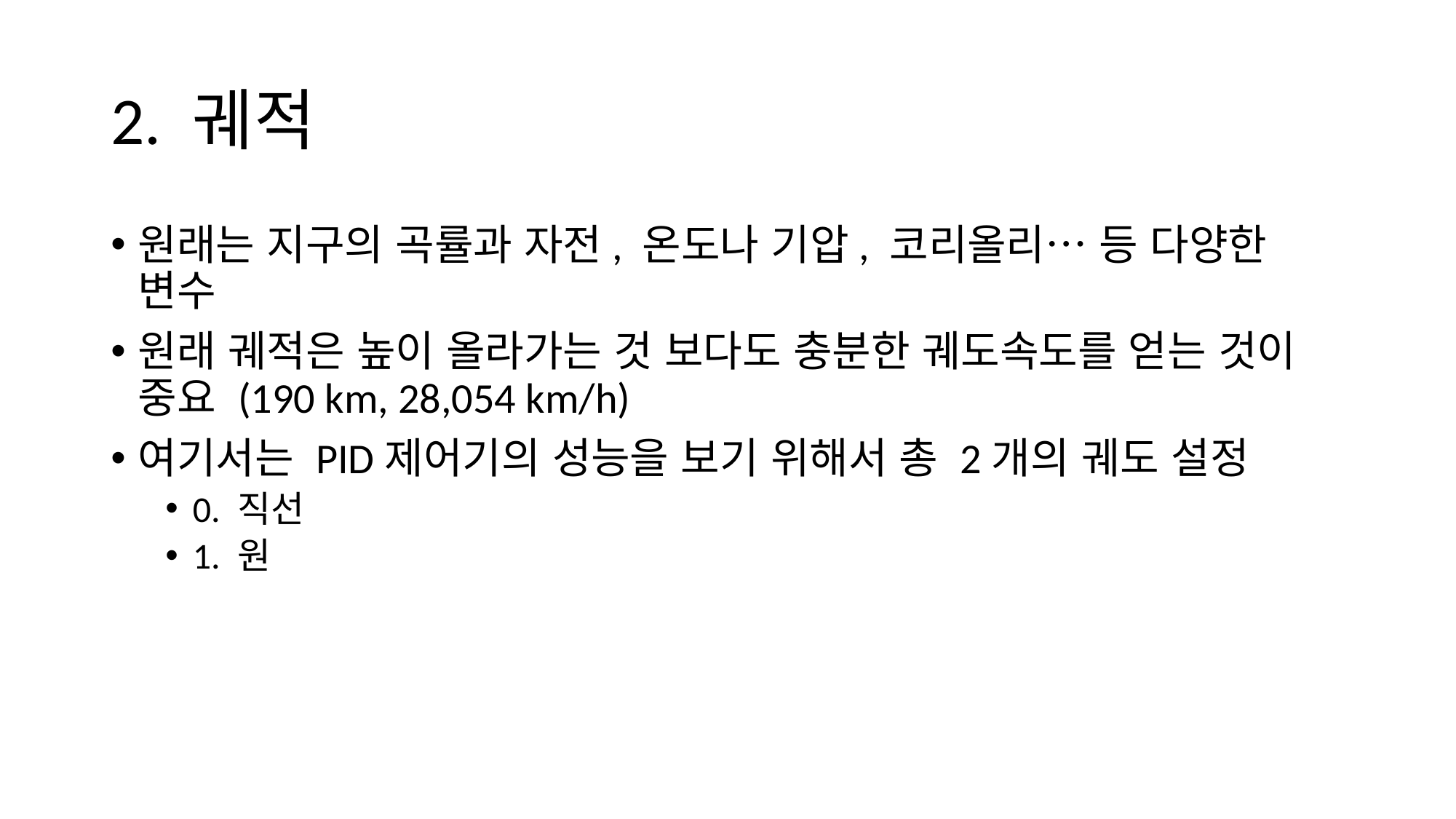

# 2. 궤적
원래는 지구의 곡률과 자전, 온도나 기압, 코리올리… 등 다양한 변수
원래 궤적은 높이 올라가는 것 보다도 충분한 궤도속도를 얻는 것이 중요 (190 km, 28,054 km/h)
여기서는 PID제어기의 성능을 보기 위해서 총 2개의 궤도 설정
0. 직선
1. 원